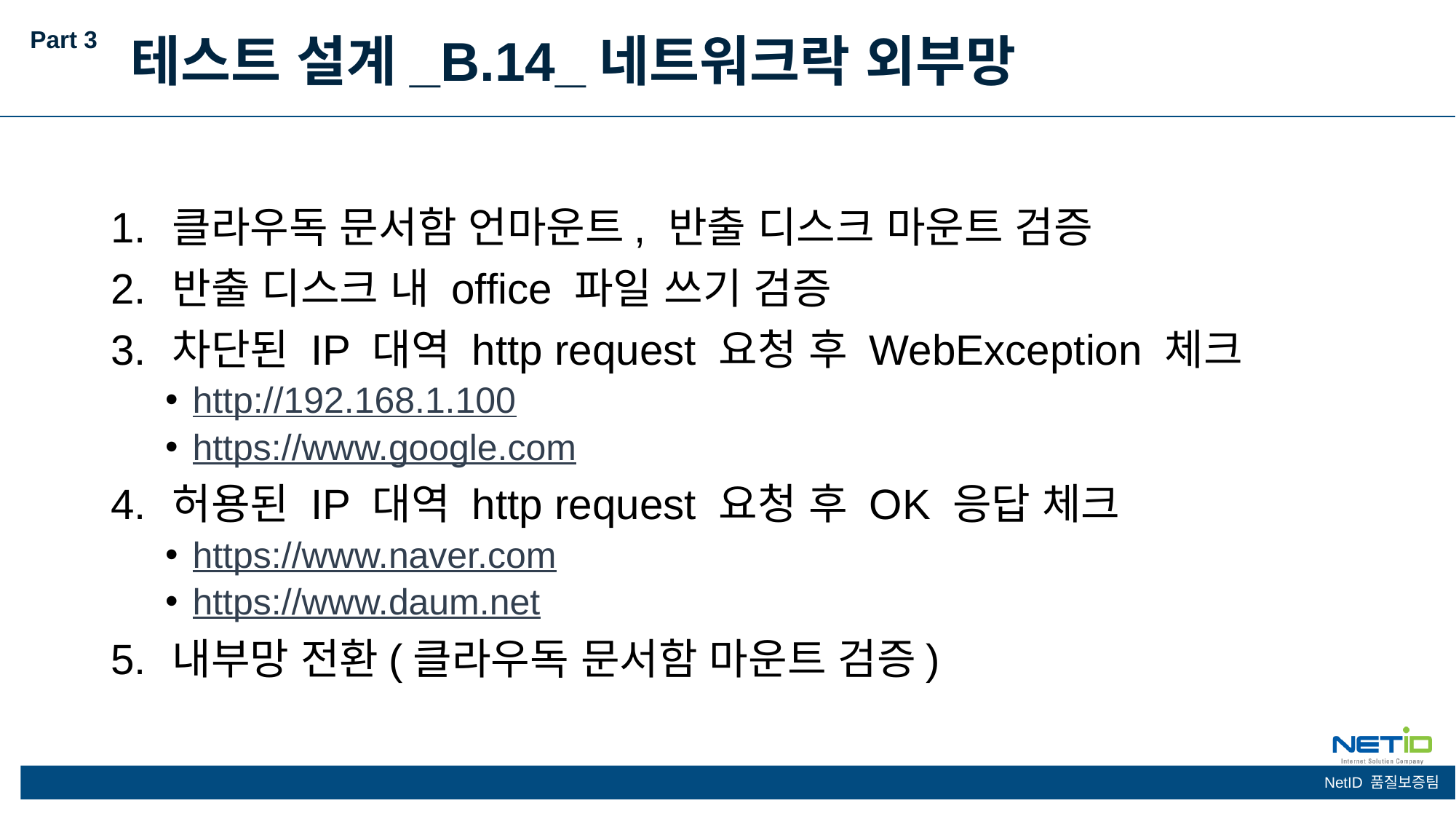

Part 3
테스트 설계_B.14_네트워크락 외부망

클라우독 문서함 언마운트, 반출 디스크 마운트 검증
반출 디스크 내 office 파일 쓰기 검증
차단된 IP 대역 http request 요청 후 WebException 체크
http://192.168.1.100
https://www.google.com
허용된 IP 대역 http request 요청 후 OK 응답 체크
https://www.naver.com
https://www.daum.net
내부망 전환(클라우독 문서함 마운트 검증)